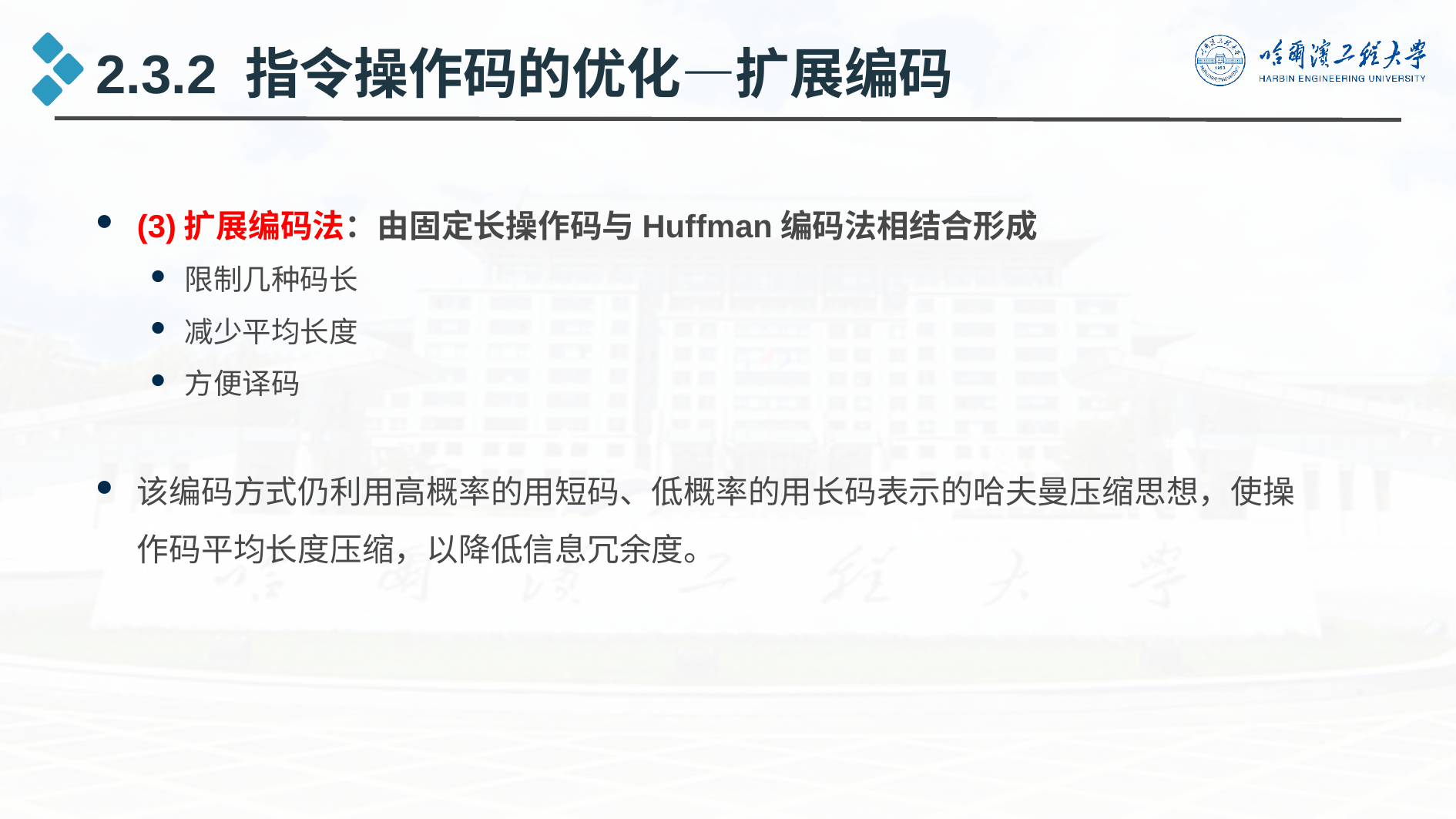

2.3.2 指令操作码的优化—扩展编码

(3)扩展编码法：由固定长操作码与Huffman编码法相结合形成
限制几种码长
减少平均长度
方便译码

该编码方式仍利用高概率的用短码、低概率的用长码表示的哈夫曼压缩思想，使操作码平均长度压缩，以降低信息冗余度。